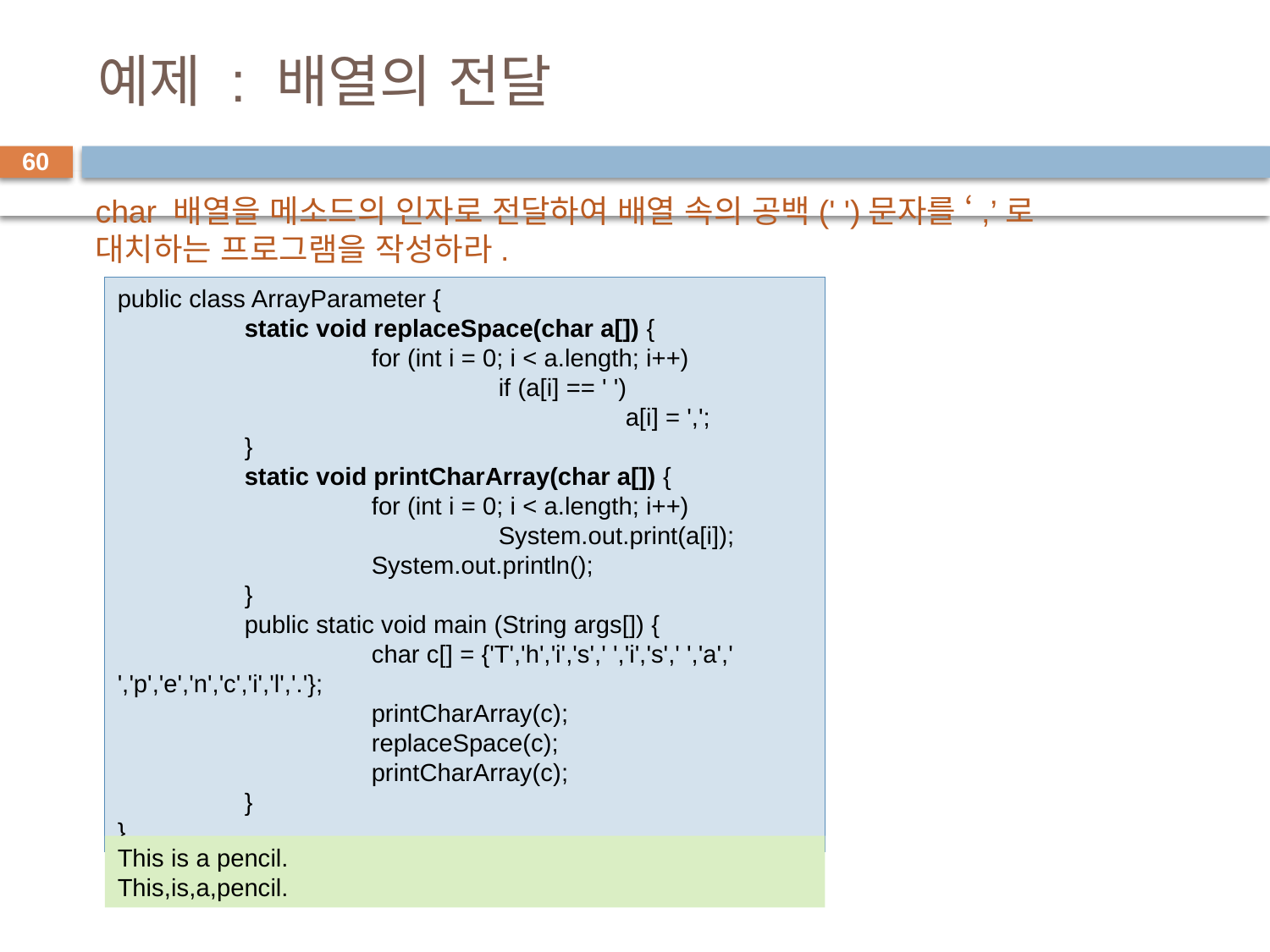

# 예제 : 배열의 전달
60
char 배열을 메소드의 인자로 전달하여 배열 속의 공백(' ')문자를 ‘,’로 대치하는 프로그램을 작성하라.
public class ArrayParameter {
	static void replaceSpace(char a[]) {
		for (int i = 0; i < a.length; i++)
			if (a[i] == ' ')
				a[i] = ',';
	}
	static void printCharArray(char a[]) {
		for (int i = 0; i < a.length; i++)
			System.out.print(a[i]);
		System.out.println();
	}
	public static void main (String args[]) {
		char c[] = {'T','h','i','s',' ','i','s',' ','a',' ','p','e','n','c','i','l','.'};
		printCharArray(c);
		replaceSpace(c);
		printCharArray(c);
	}
}
This is a pencil.
This,is,a,pencil.